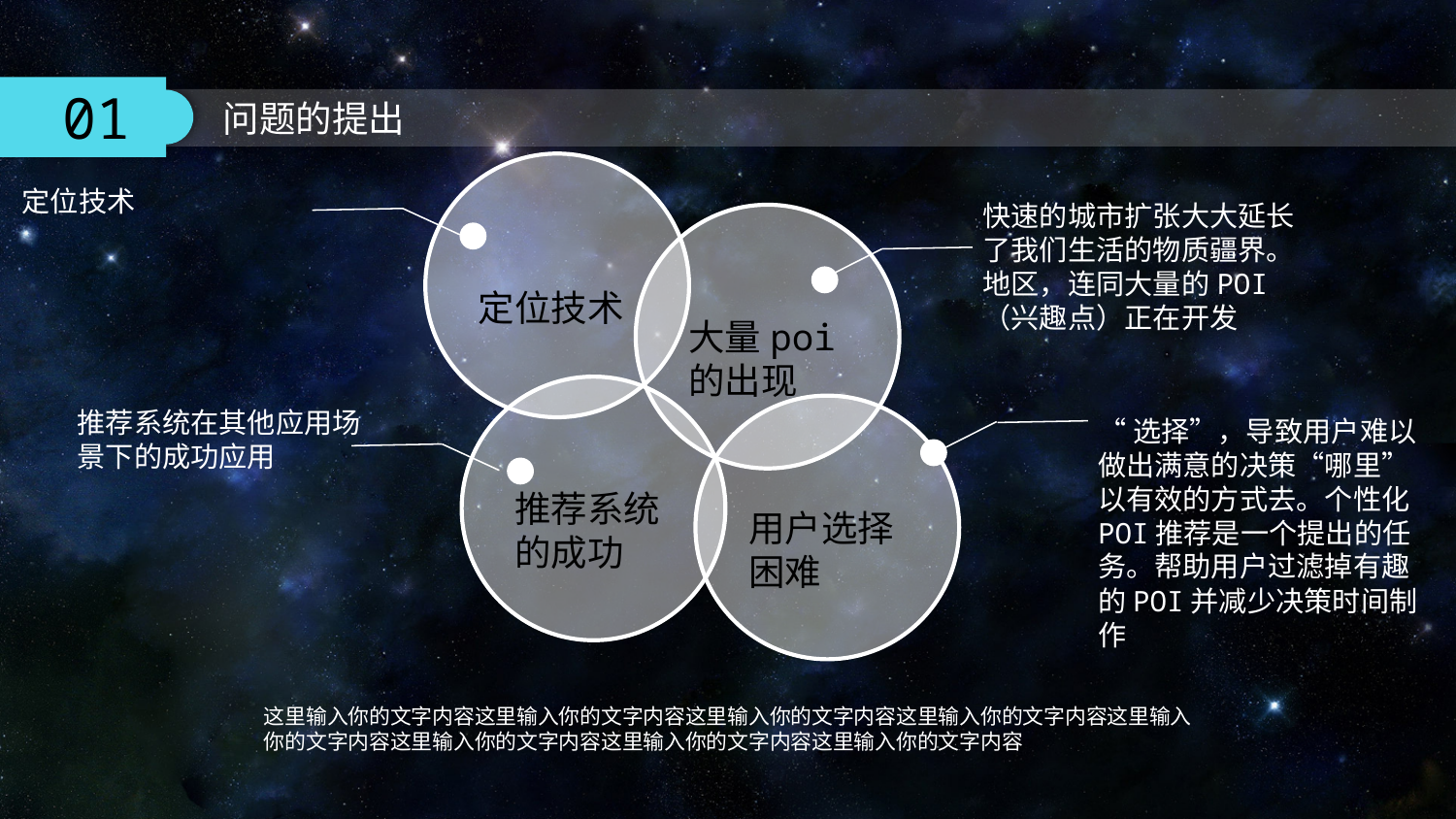

定位技术
定位技术
快速的城市扩张大大延长了我们生活的物质疆界。地区，连同大量的POI（兴趣点）正在开发

大量poi的出现

推荐系统的成功

用户选择困难
推荐系统在其他应用场景下的成功应用
“选择”，导致用户难以做出满意的决策“哪里”以有效的方式去。个性化POI推荐是一个提出的任务。帮助用户过滤掉有趣的POI并减少决策时间制作

这里输入你的文字内容这里输入你的文字内容这里输入你的文字内容这里输入你的文字内容这里输入你的文字内容这里输入你的文字内容这里输入你的文字内容这里输入你的文字内容